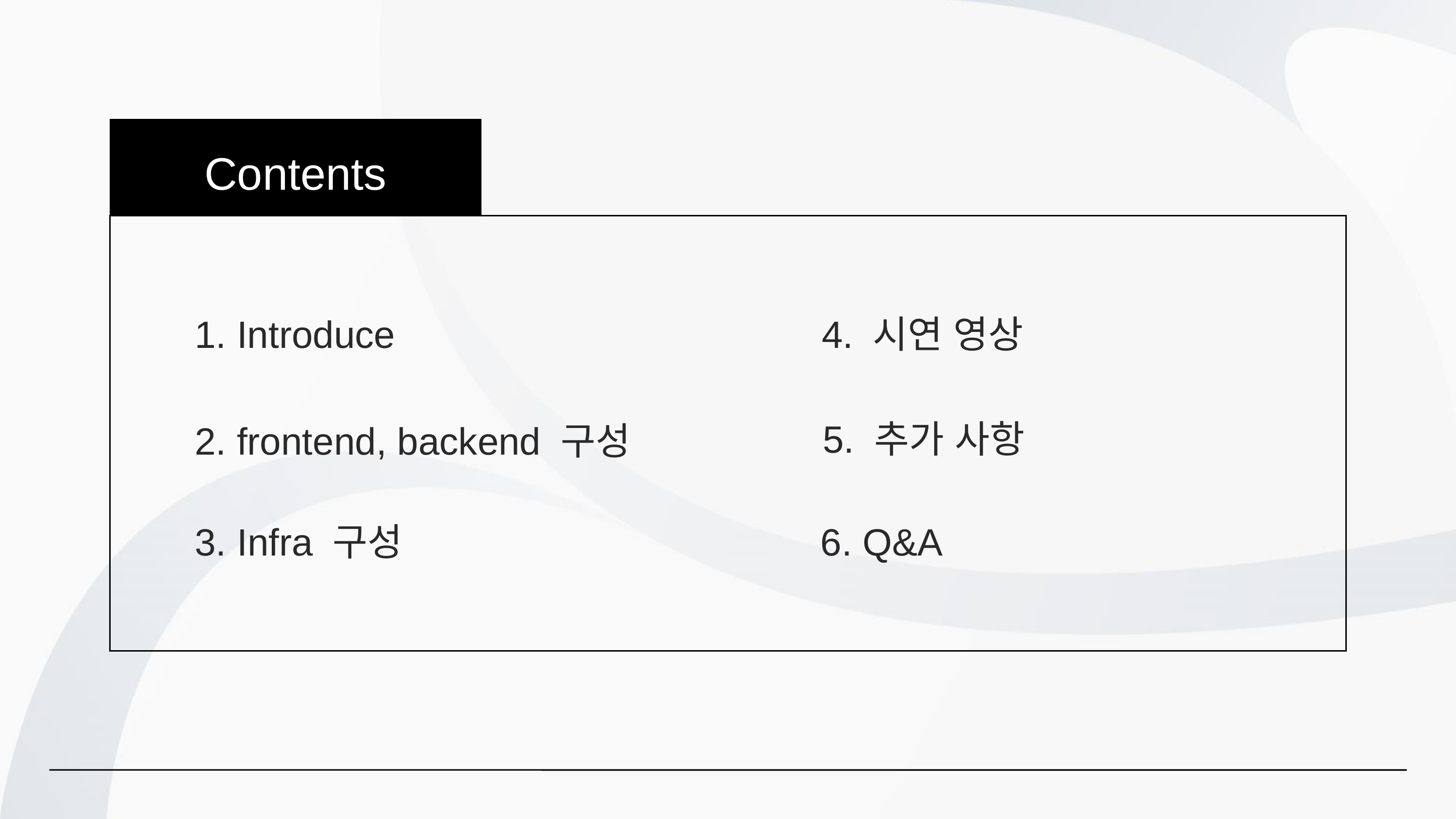

Contents

1. Introduce
4. 시연 영상
5. 추가 사항
2. frontend, backend 구성
3. Infra 구성
6. Q&A